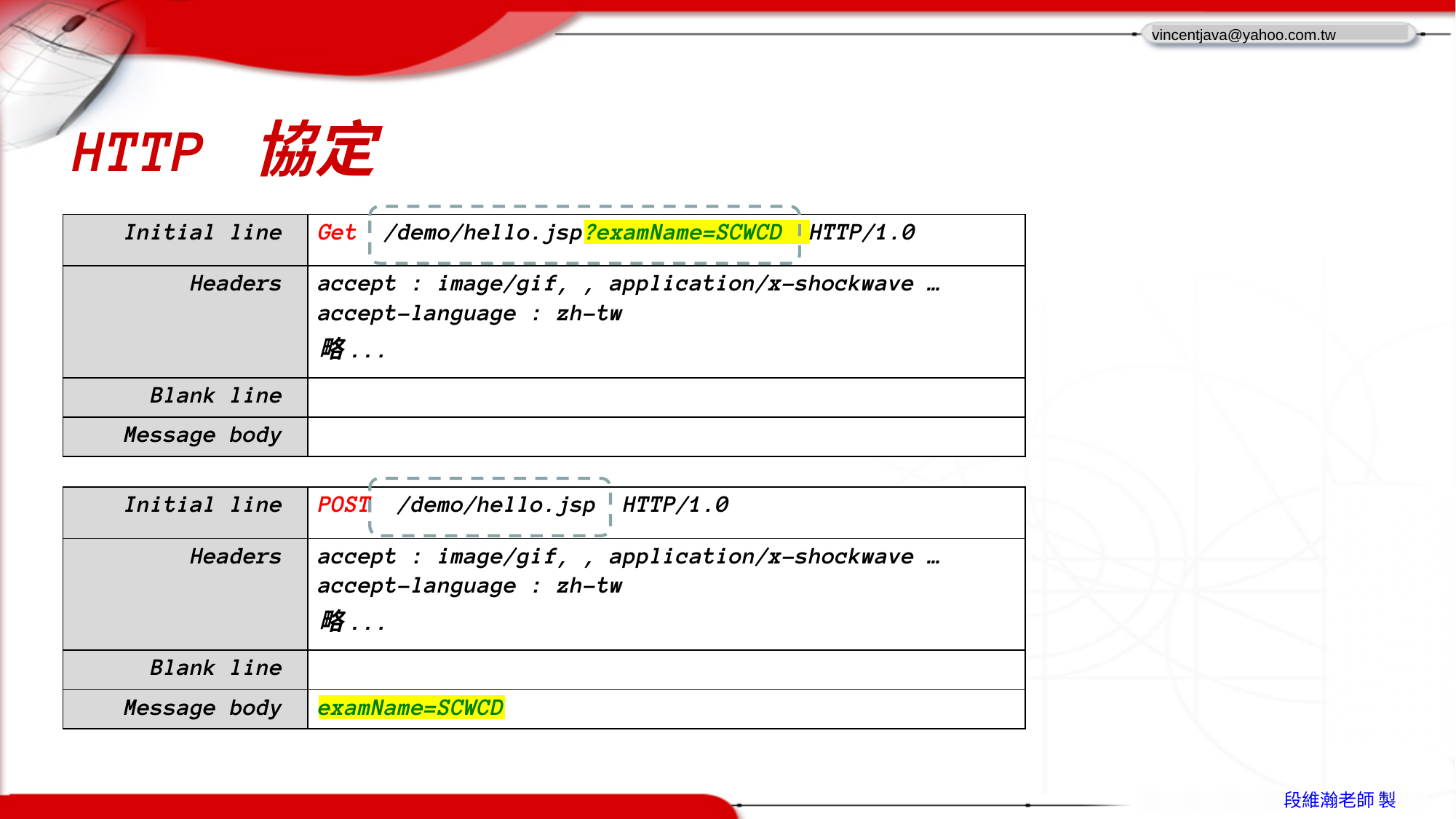

# HTTP 協定

| Initial line | Get /demo/hello.jsp?examName=SCWCD HTTP/1.0 |
| --- | --- |
| Headers | accept : image/gif, , application/x-shockwave … accept-language : zh-tw 略... |
| Blank line |  |
| Message body |  |
| Initial line | POST /demo/hello.jsp HTTP/1.0 |
| --- | --- |
| Headers | accept : image/gif, , application/x-shockwave … accept-language : zh-tw 略... |
| Blank line |  |
| Message body | examName=SCWCD |